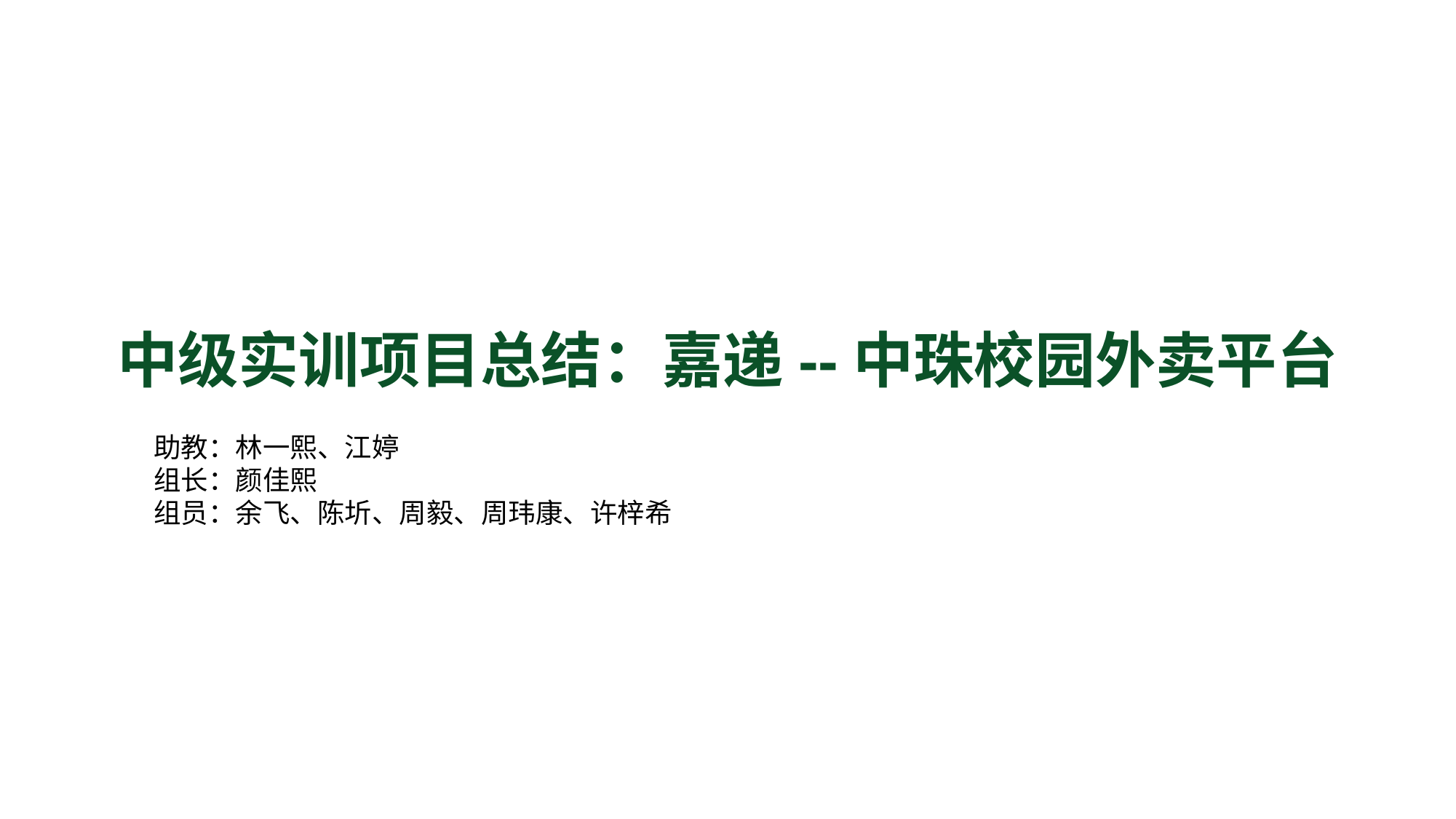

#
中级实训项目总结：嘉递--中珠校园外卖平台
助教：林一熙、江婷
组长：颜佳熙
组员：余飞、陈圻、周毅、周玮康、许梓希